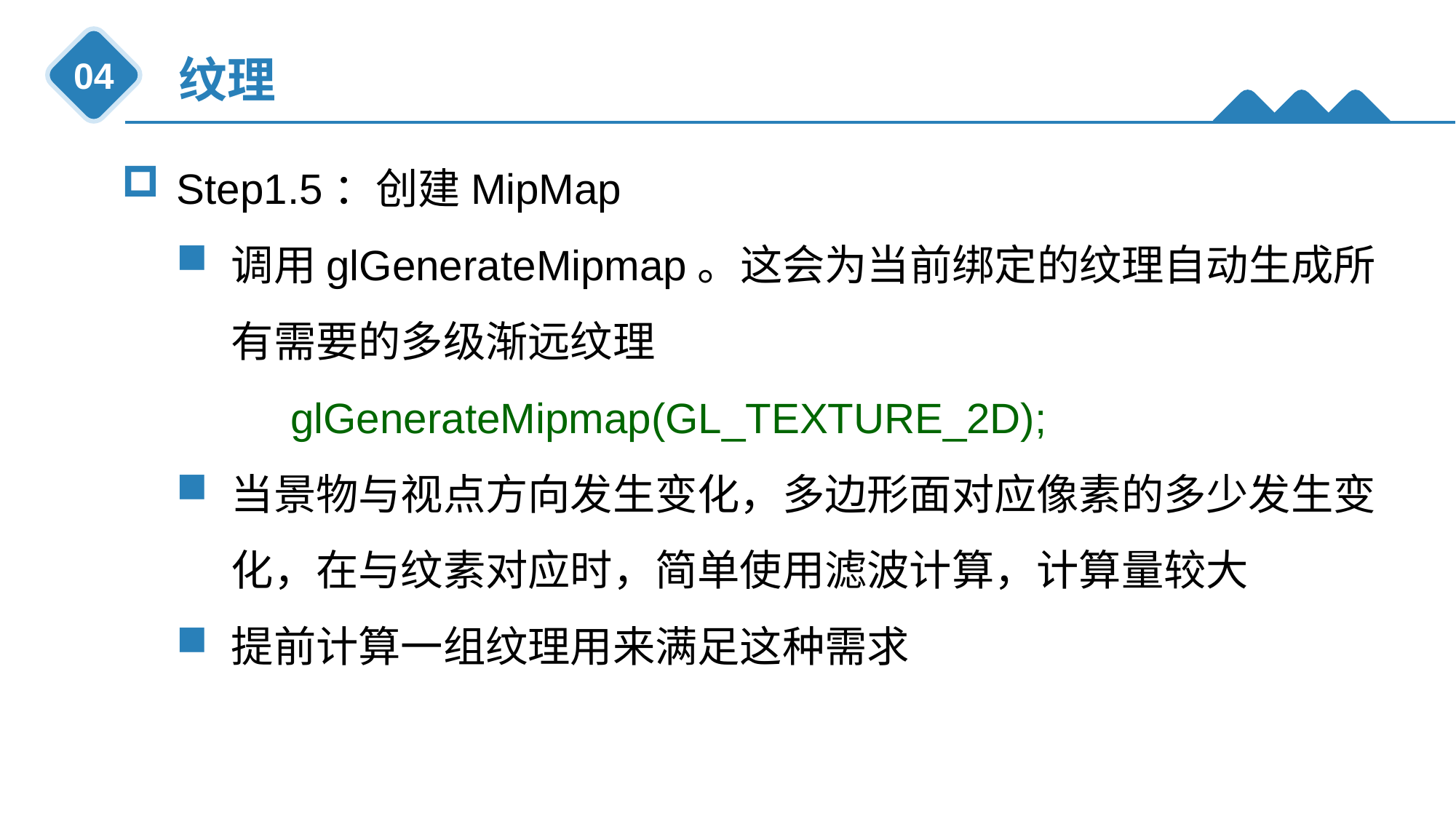

纹理
04

Step1.5：创建MipMap
调用glGenerateMipmap。这会为当前绑定的纹理自动生成所有需要的多级渐远纹理
     glGenerateMipmap(GL_TEXTURE_2D);
当景物与视点方向发生变化，多边形面对应像素的多少发生变化，在与纹素对应时，简单使用滤波计算，计算量较大
提前计算一组纹理用来满足这种需求